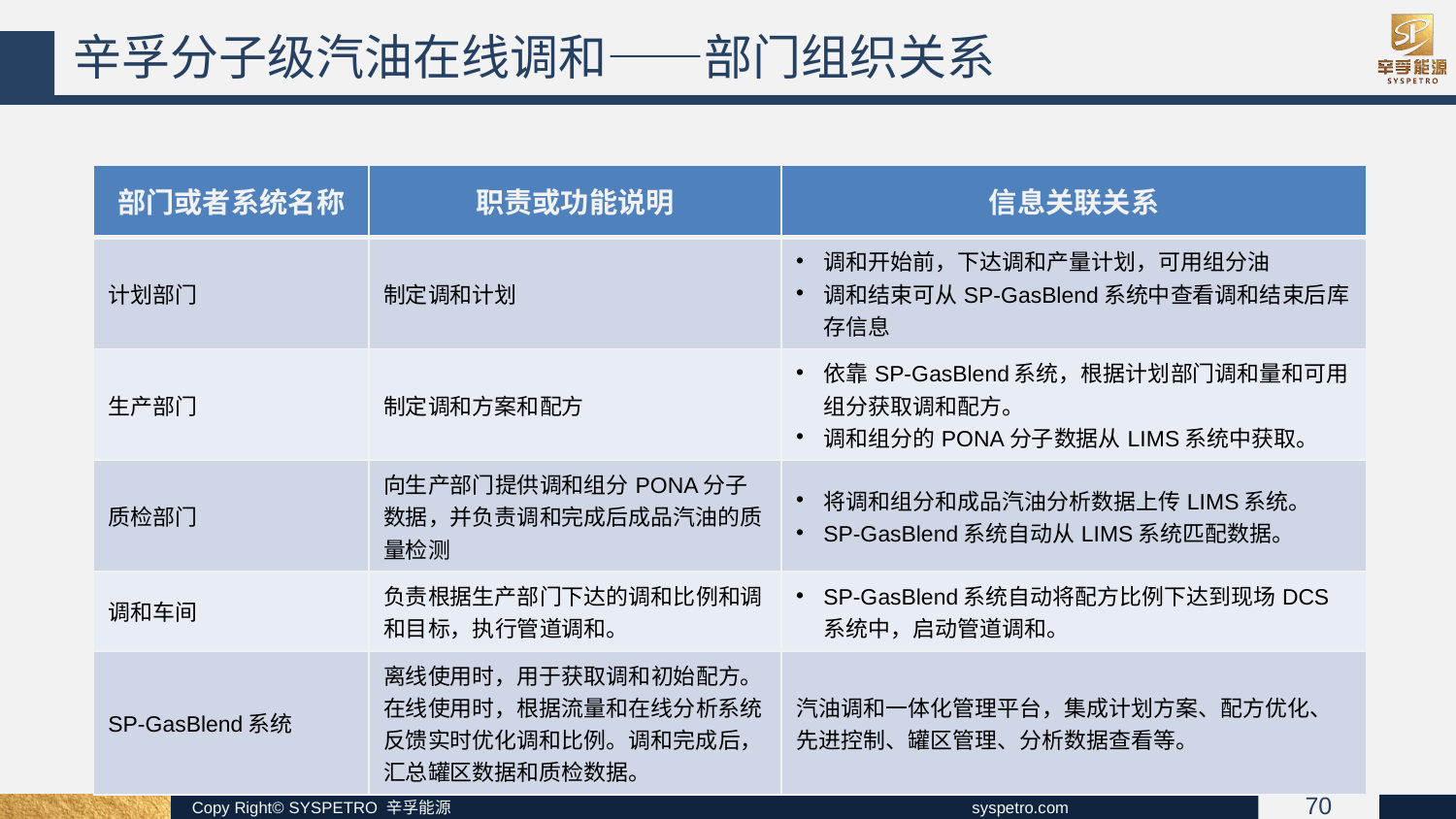

辛孚分子级汽油在线调和——部门组织关系
| 部门或者系统名称 | 职责或功能说明 | 信息关联关系 |
| --- | --- | --- |
| 计划部门 | 制定调和计划 | 调和开始前，下达调和产量计划，可用组分油 调和结束可从SP-GasBlend系统中查看调和结束后库存信息 |
| 生产部门 | 制定调和方案和配方 | 依靠SP-GasBlend系统，根据计划部门调和量和可用组分获取调和配方。 调和组分的PONA分子数据从LIMS系统中获取。 |
| 质检部门 | 向生产部门提供调和组分PONA分子数据，并负责调和完成后成品汽油的质量检测 | 将调和组分和成品汽油分析数据上传LIMS系统。 SP-GasBlend系统自动从LIMS系统匹配数据。 |
| 调和车间 | 负责根据生产部门下达的调和比例和调和目标，执行管道调和。 | SP-GasBlend系统自动将配方比例下达到现场DCS系统中，启动管道调和。 |
| SP-GasBlend系统 | 离线使用时，用于获取调和初始配方。在线使用时，根据流量和在线分析系统反馈实时优化调和比例。调和完成后，汇总罐区数据和质检数据。 | 汽油调和一体化管理平台，集成计划方案、配方优化、先进控制、罐区管理、分析数据查看等。 |